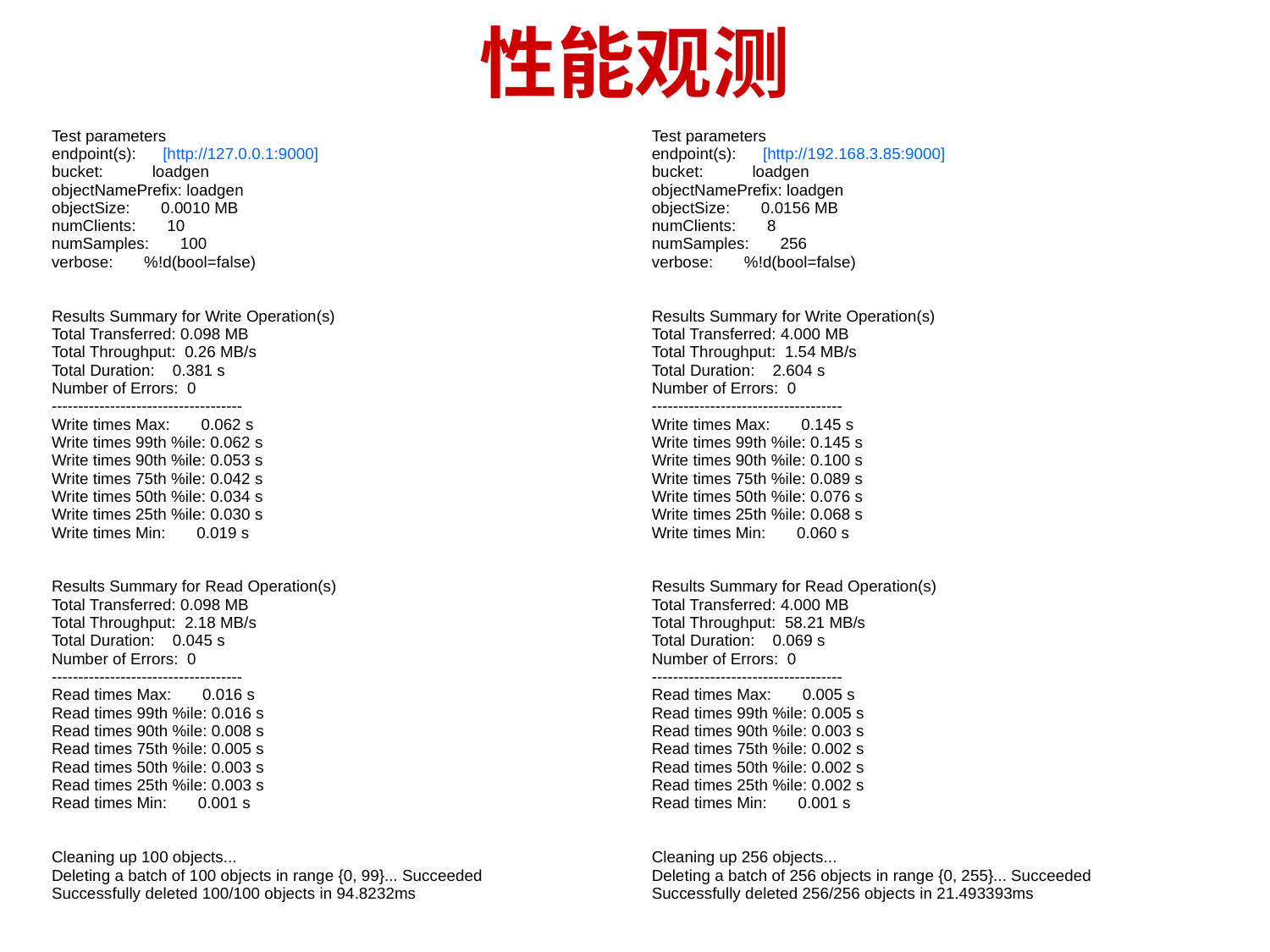

# 性能观测
Test parameters
endpoint(s):      [http://127.0.0.1:9000]
bucket:           loadgen
objectNamePrefix: loadgen
objectSize:       0.0010 MB
numClients:       10
numSamples:       100
verbose:       %!d(bool=false)

Results Summary for Write Operation(s)
Total Transferred: 0.098 MB
Total Throughput:  0.26 MB/s
Total Duration:    0.381 s
Number of Errors:  0
------------------------------------
Write times Max:       0.062 s
Write times 99th %ile: 0.062 s
Write times 90th %ile: 0.053 s
Write times 75th %ile: 0.042 s
Write times 50th %ile: 0.034 s
Write times 25th %ile: 0.030 s
Write times Min:       0.019 s

Results Summary for Read Operation(s)
Total Transferred: 0.098 MB
Total Throughput:  2.18 MB/s
Total Duration:    0.045 s
Number of Errors:  0
------------------------------------
Read times Max:       0.016 s
Read times 99th %ile: 0.016 s
Read times 90th %ile: 0.008 s
Read times 75th %ile: 0.005 s
Read times 50th %ile: 0.003 s
Read times 25th %ile: 0.003 s
Read times Min:       0.001 s

Cleaning up 100 objects...
Deleting a batch of 100 objects in range {0, 99}... Succeeded
Successfully deleted 100/100 objects in 94.8232ms
Test parameters
endpoint(s):      [http://192.168.3.85:9000]
bucket:           loadgen
objectNamePrefix: loadgen
objectSize:       0.0156 MB
numClients:       8
numSamples:       256
verbose:       %!d(bool=false)

Results Summary for Write Operation(s)
Total Transferred: 4.000 MB
Total Throughput:  1.54 MB/s
Total Duration:    2.604 s
Number of Errors:  0
------------------------------------
Write times Max:       0.145 s
Write times 99th %ile: 0.145 s
Write times 90th %ile: 0.100 s
Write times 75th %ile: 0.089 s
Write times 50th %ile: 0.076 s
Write times 25th %ile: 0.068 s
Write times Min:       0.060 s

Results Summary for Read Operation(s)
Total Transferred: 4.000 MB
Total Throughput:  58.21 MB/s
Total Duration:    0.069 s
Number of Errors:  0
------------------------------------
Read times Max:       0.005 s
Read times 99th %ile: 0.005 s
Read times 90th %ile: 0.003 s
Read times 75th %ile: 0.002 s
Read times 50th %ile: 0.002 s
Read times 25th %ile: 0.002 s
Read times Min:       0.001 s

Cleaning up 256 objects...
Deleting a batch of 256 objects in range {0, 255}... Succeeded
Successfully deleted 256/256 objects in 21.493393ms